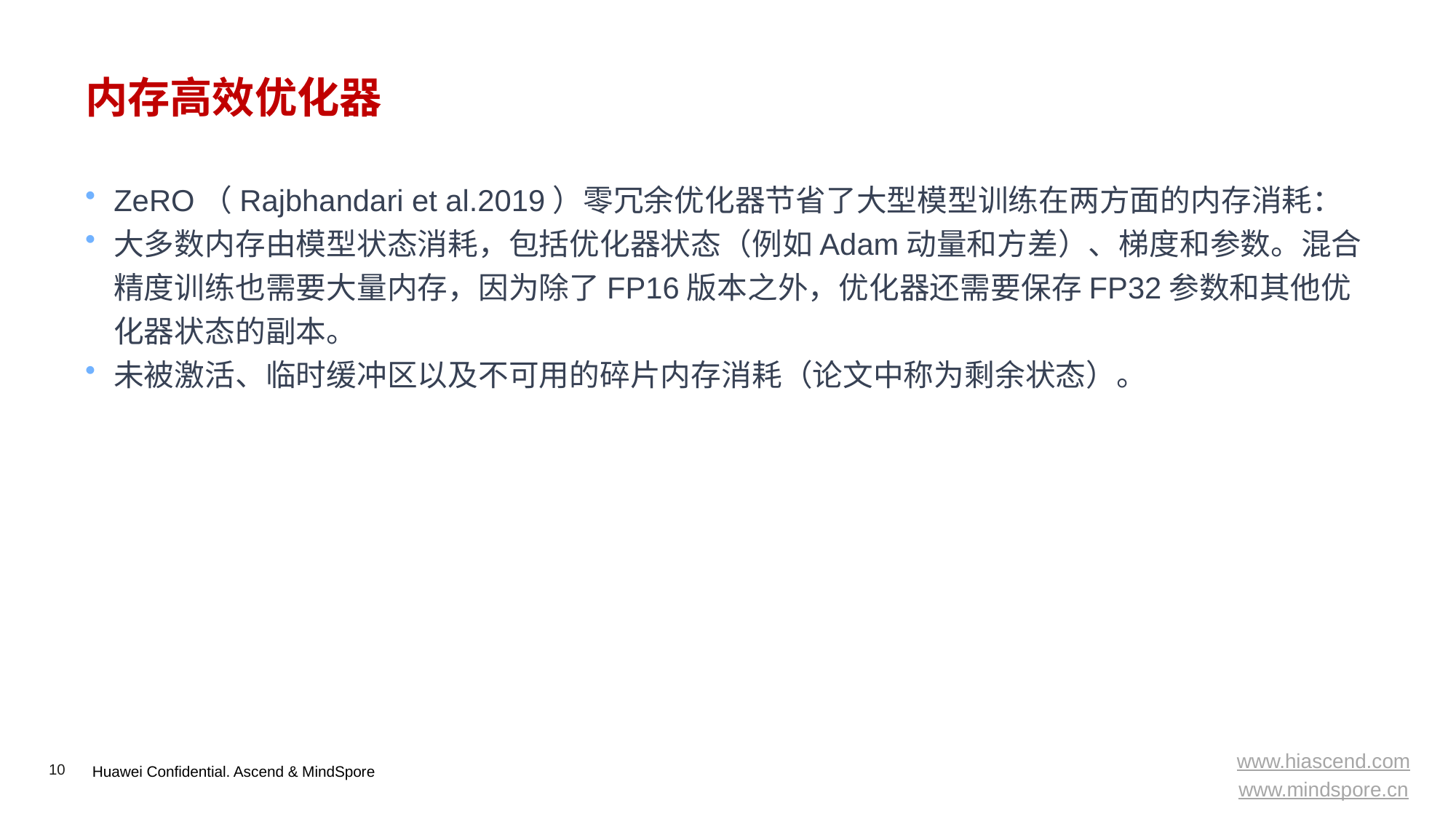

# 内存高效优化器
ZeRO（Rajbhandari et al.2019）零冗余优化器节省了大型模型训练在两方面的内存消耗：
大多数内存由模型状态消耗，包括优化器状态（例如Adam动量和方差）、梯度和参数。混合精度训练也需要大量内存，因为除了FP16版本之外，优化器还需要保存FP32参数和其他优化器状态的副本。
未被激活、临时缓冲区以及不可用的碎片内存消耗（论文中称为剩余状态）。